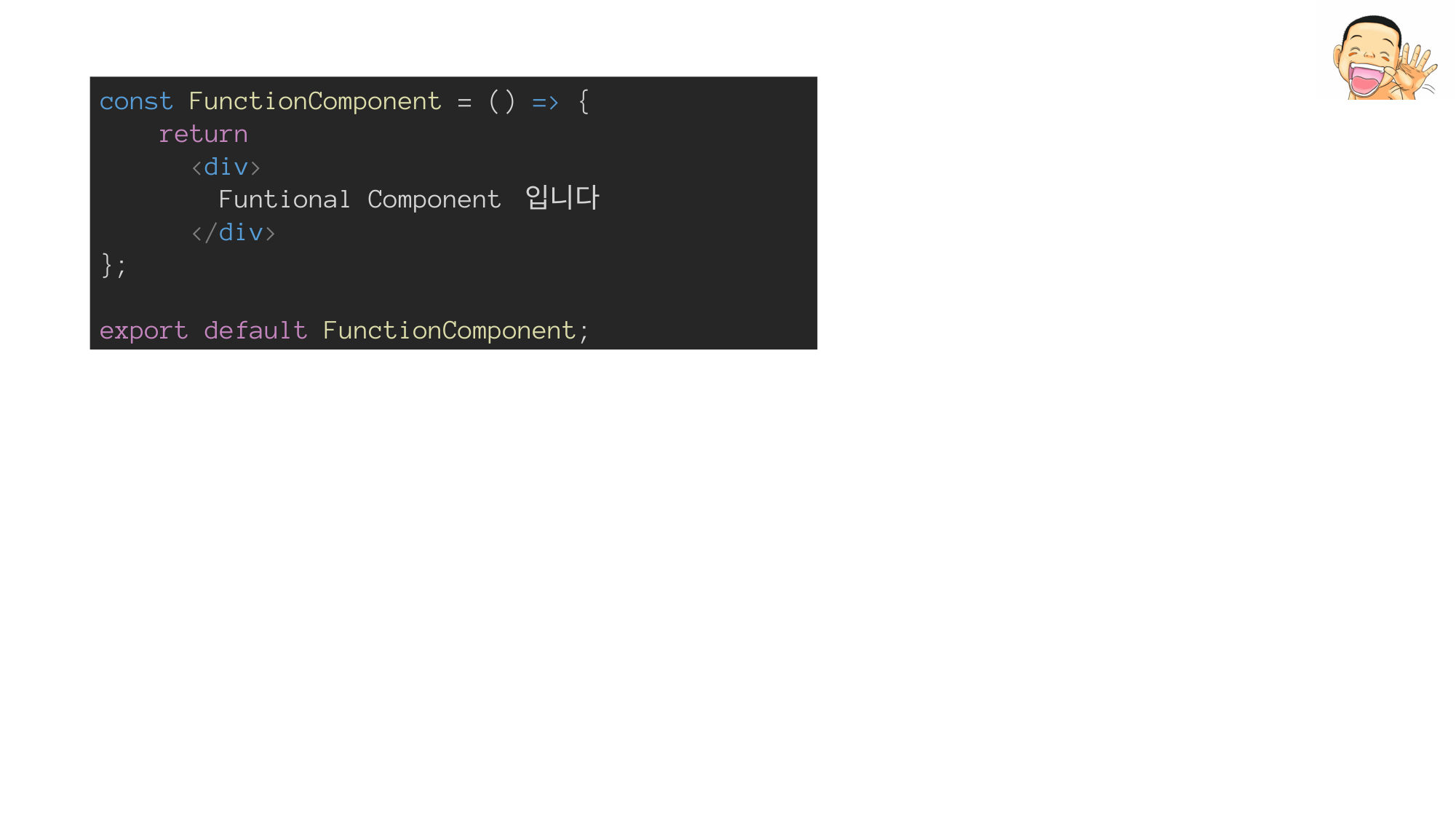

const FunctionComponent = () => {
    return
      <div>
        Funtional Component 입니다
      </div>
};
export default FunctionComponent;